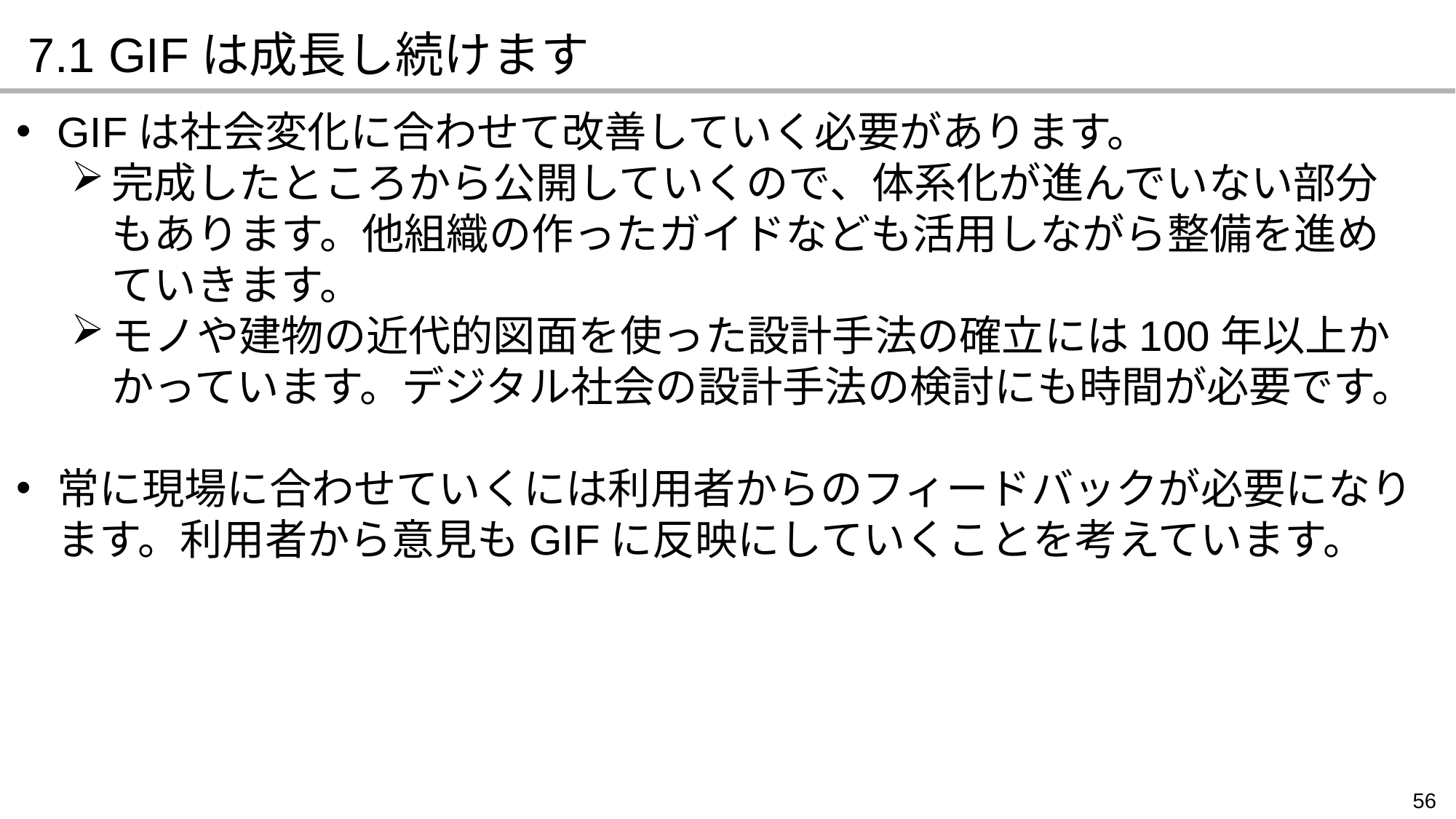

7.1 GIFは成長し続けます
GIFは社会変化に合わせて改善していく必要があります。
完成したところから公開していくので、体系化が進んでいない部分もあります。他組織の作ったガイドなども活用しながら整備を進めていきます。
モノや建物の近代的図面を使った設計手法の確立には100年以上かかっています。デジタル社会の設計手法の検討にも時間が必要です。

常に現場に合わせていくには利用者からのフィードバックが必要になります。利用者から意見もGIFに反映にしていくことを考えています。
56